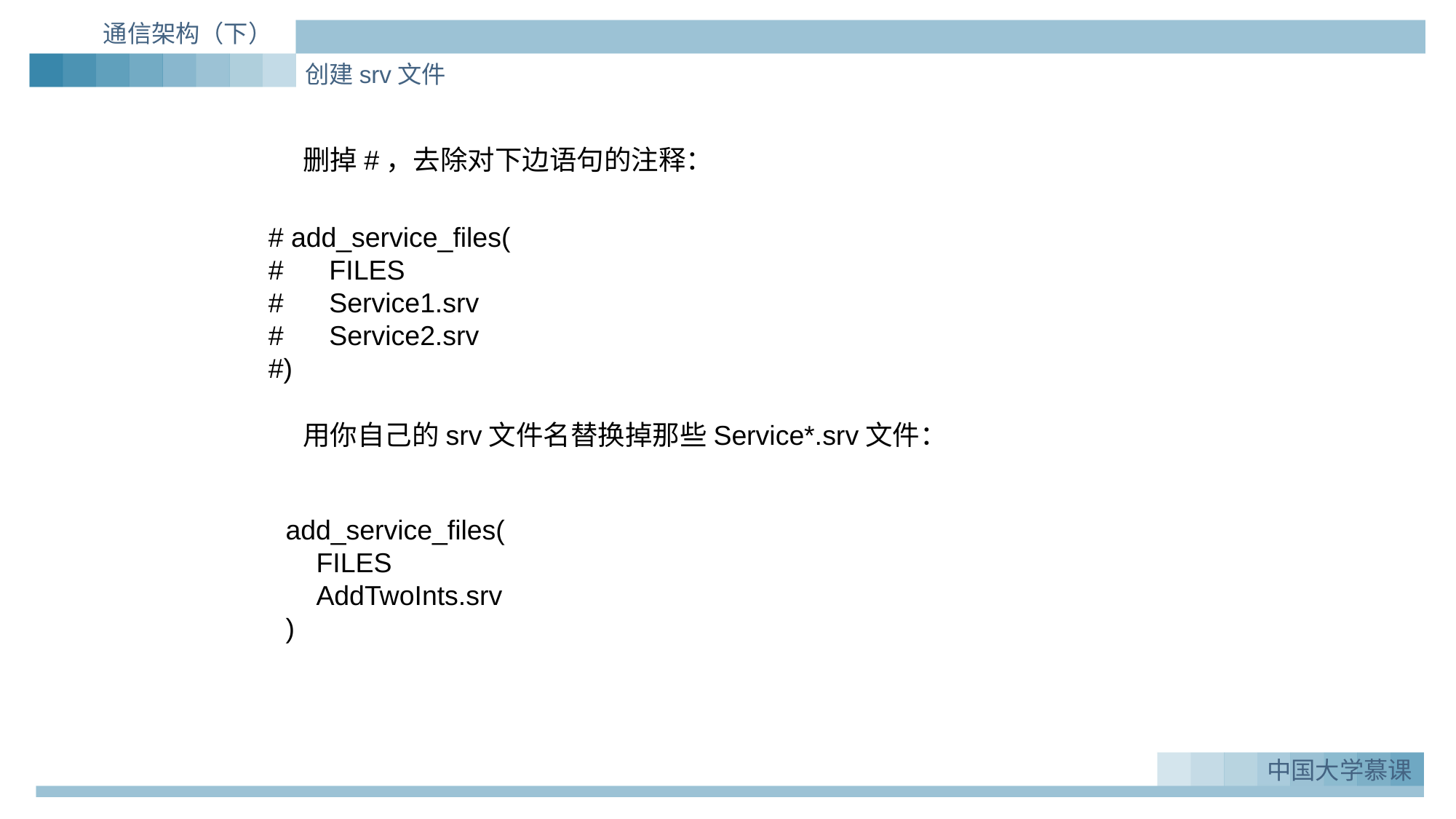

通信架构（下）
创建srv文件
删掉#，去除对下边语句的注释：
# add_service_files(
#      FILES
#      Service1.srv
#      Service2.srv
#)
用你自己的srv文件名替换掉那些Service*.srv文件：
add_service_files(
    FILES
    AddTwoInts.srv
)
中国大学慕课